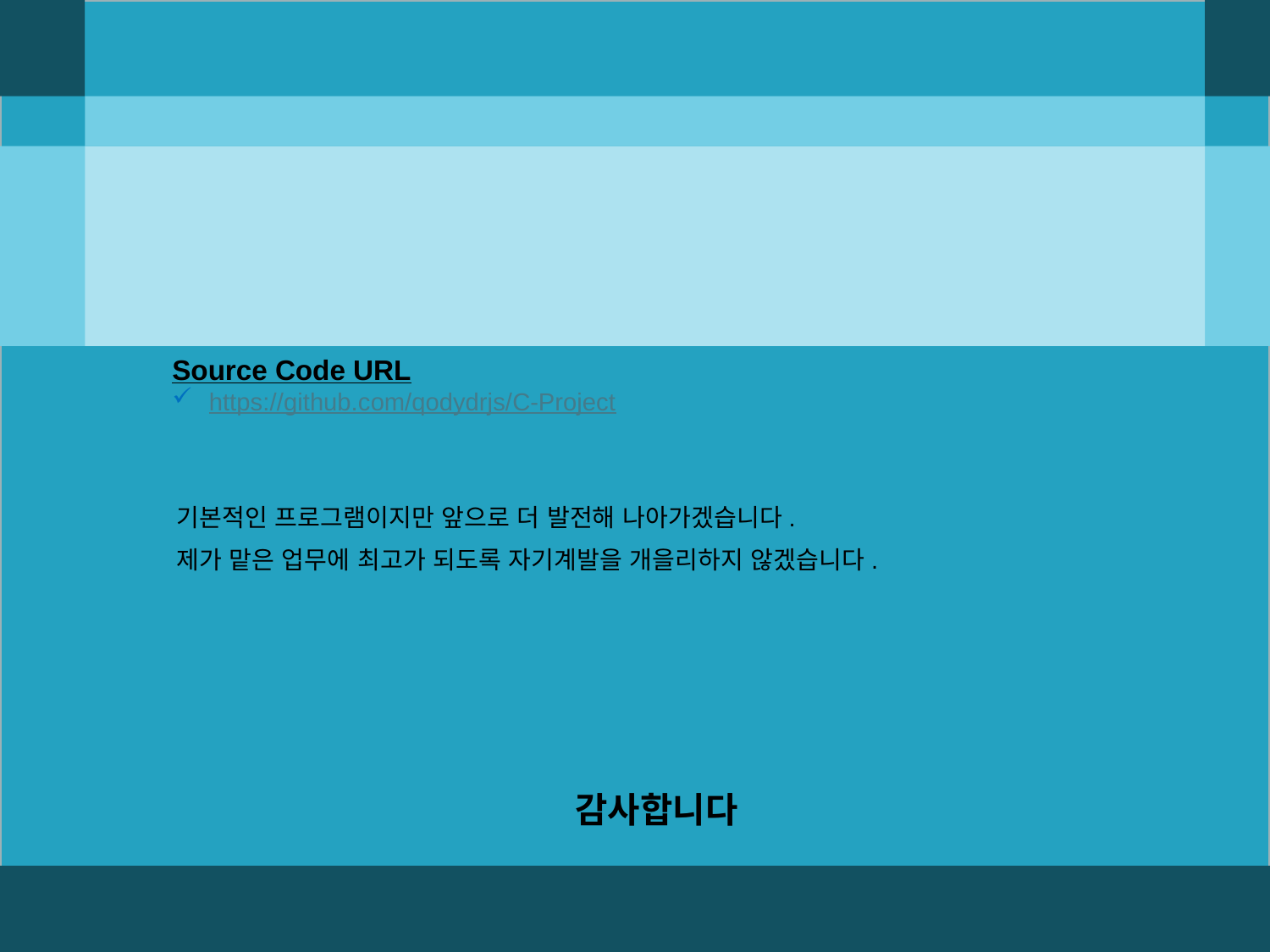

Source Code URL
https://github.com/qodydrjs/C-Project
기본적인 프로그램이지만 앞으로 더 발전해 나아가겠습니다.
제가 맡은 업무에 최고가 되도록 자기계발을 개을리하지 않겠습니다.
감사합니다